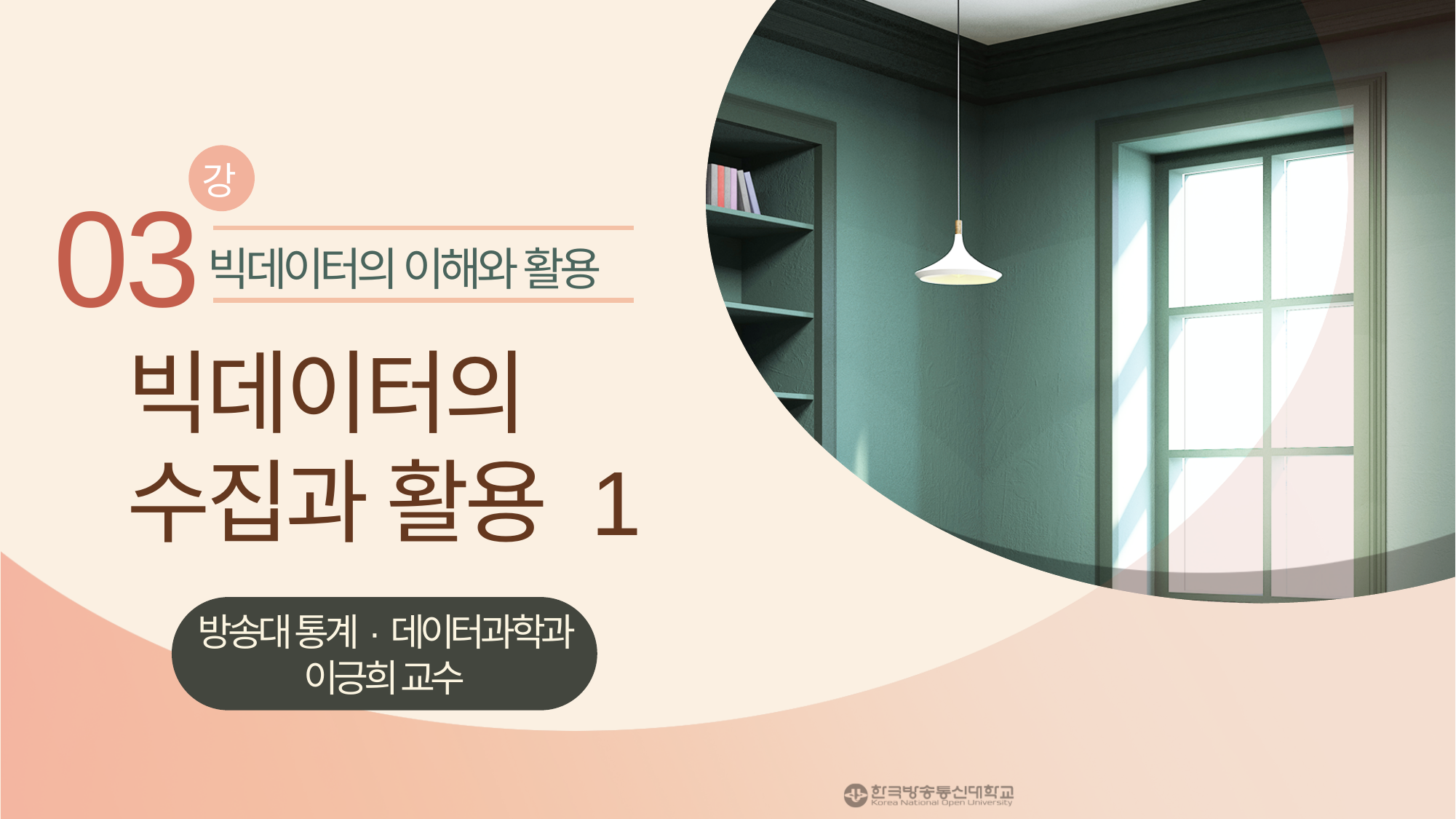

강
03

빅데이터의 이해와 활용
빅데이터의
수집과 활용 1
방송대 통계·데이터과학과 이긍희 교수